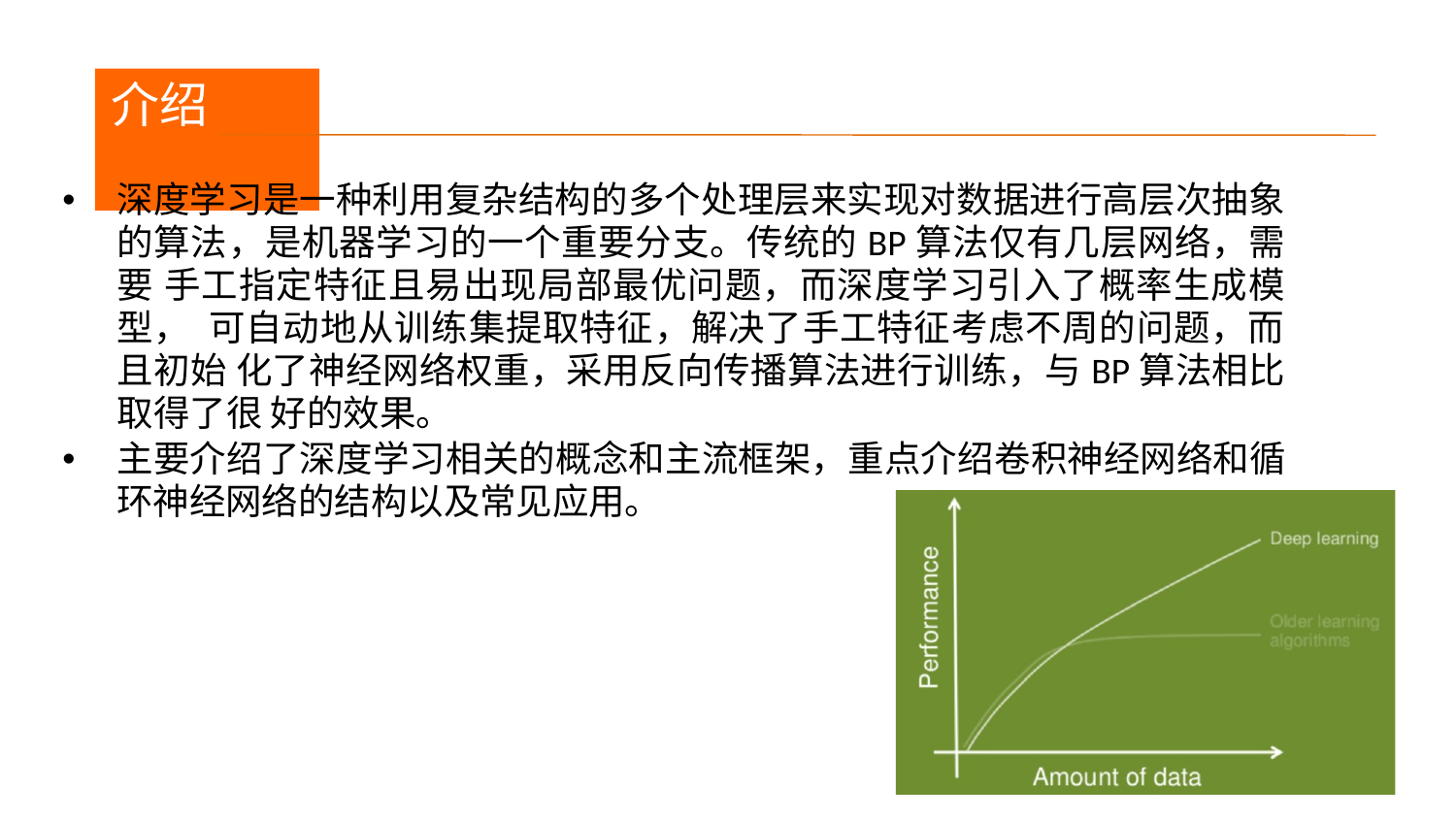

# 介绍

深度学习是一种利用复杂结构的多个处理层来实现对数据进行高层次抽象 的算法，是机器学习的一个重要分支。传统的BP算法仅有几层网络，需要 手工指定特征且易出现局部最优问题，而深度学习引入了概率生成模型，  可自动地从训练集提取特征，解决了手工特征考虑不周的问题，而且初始 化了神经网络权重，采用反向传播算法进行训练，与BP算法相比取得了很 好的效果。
主要介绍了深度学习相关的概念和主流框架，重点介绍卷积神经网络和循环神经网络的结构以及常见应用。